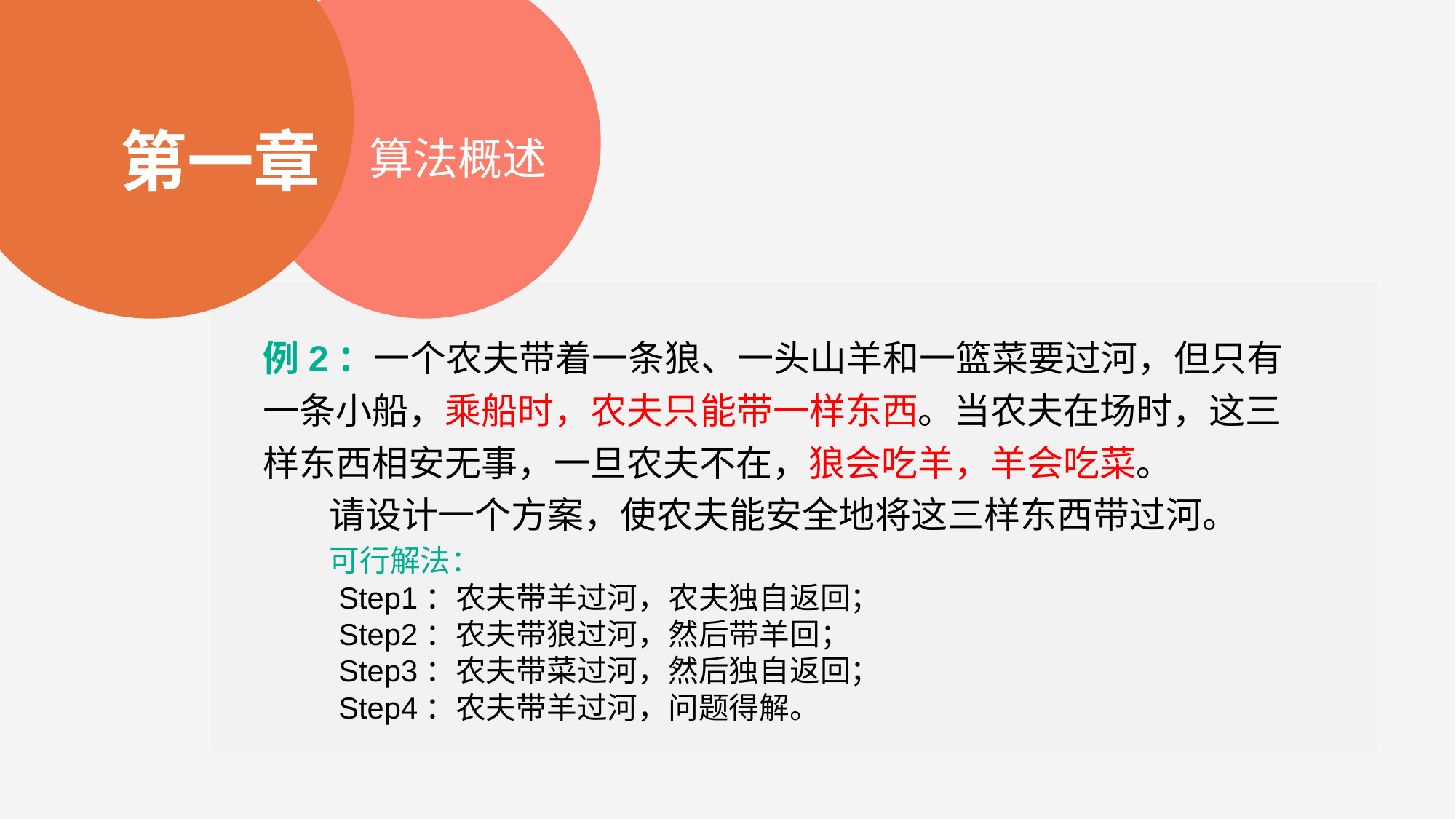

第一章
算法概述

例2：一个农夫带着一条狼、一头山羊和一篮菜要过河，但只有一条小船，乘船时，农夫只能带一样东西。当农夫在场时，这三样东西相安无事，一旦农夫不在，狼会吃羊，羊会吃菜。
       请设计一个方案，使农夫能安全地将这三样东西带过河。
       可行解法：
         Step1：农夫带羊过河，农夫独自返回；
         Step2：农夫带狼过河，然后带羊回；
         Step3：农夫带菜过河，然后独自返回；
         Step4：农夫带羊过河，问题得解。